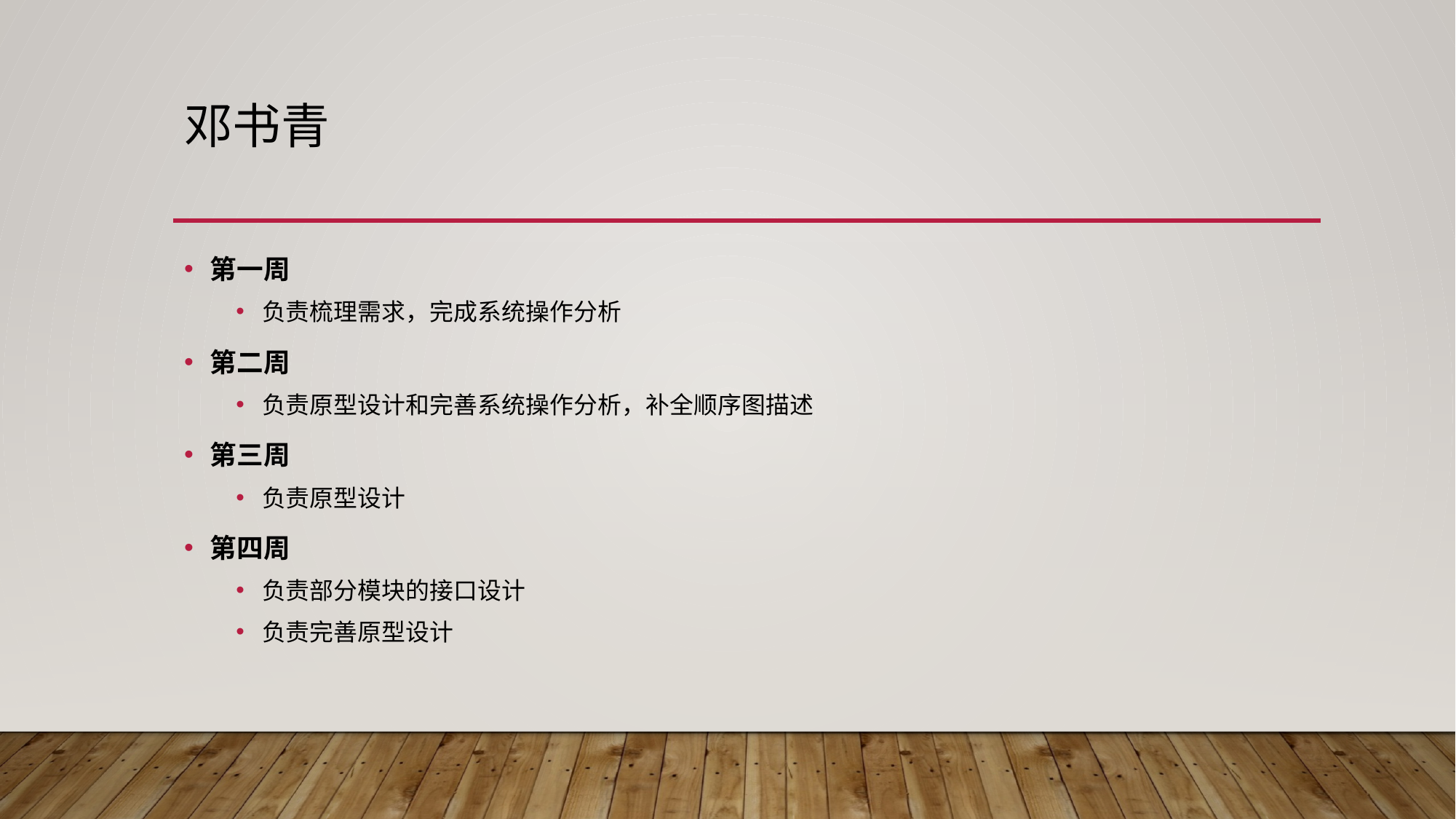

# 邓书青
第一周
负责梳理需求，完成系统操作分析
第二周
负责原型设计和完善系统操作分析，补全顺序图描述
第三周
负责原型设计
第四周
负责部分模块的接口设计
负责完善原型设计